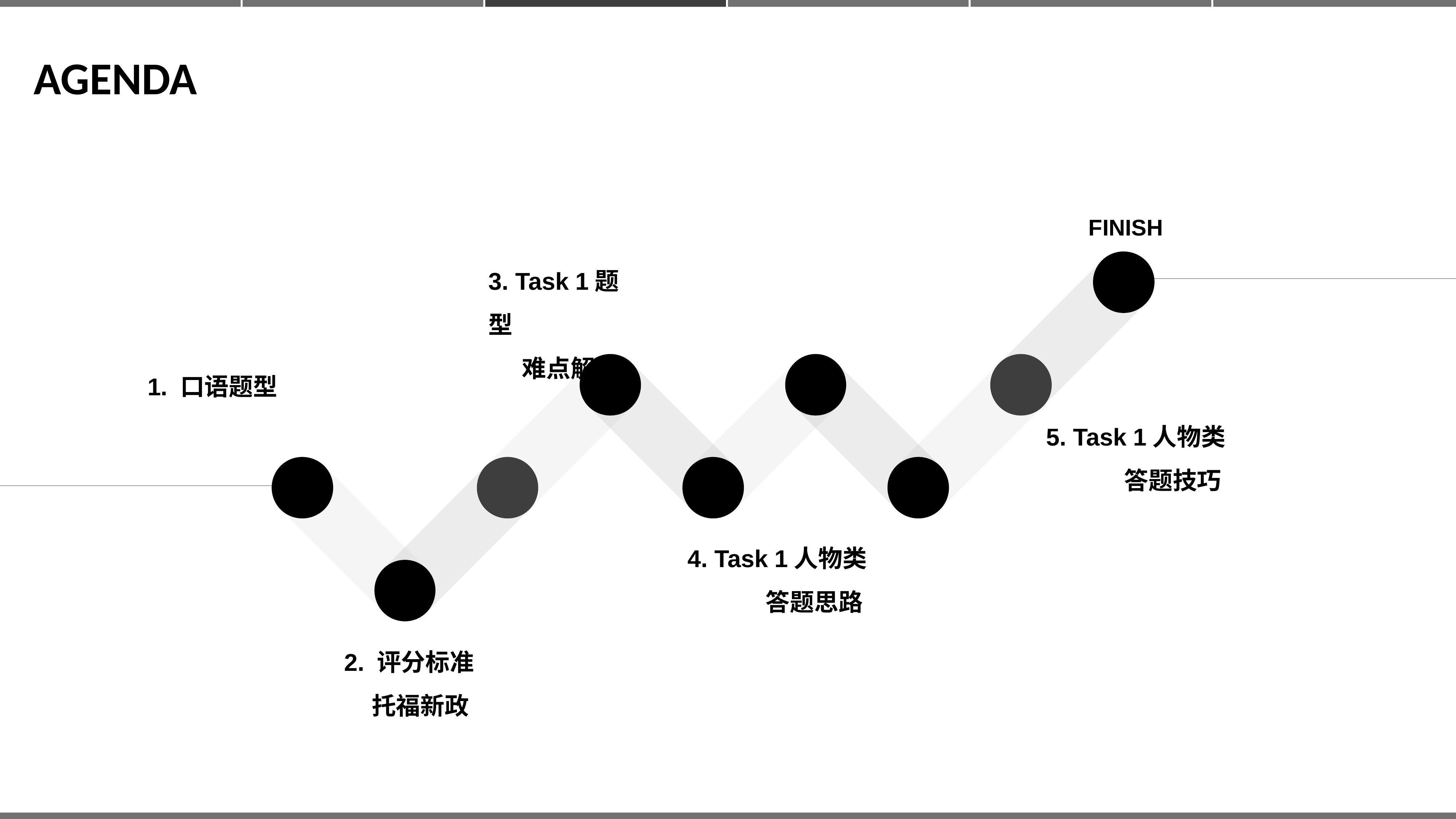

AGENDA
FINISH

3. Task 1题型
     难点解析

 1. 口语题型
5. Task 1人物类
             答题技巧
4. Task 1人物类
             答题思路
2. 评分标准
   托福新政